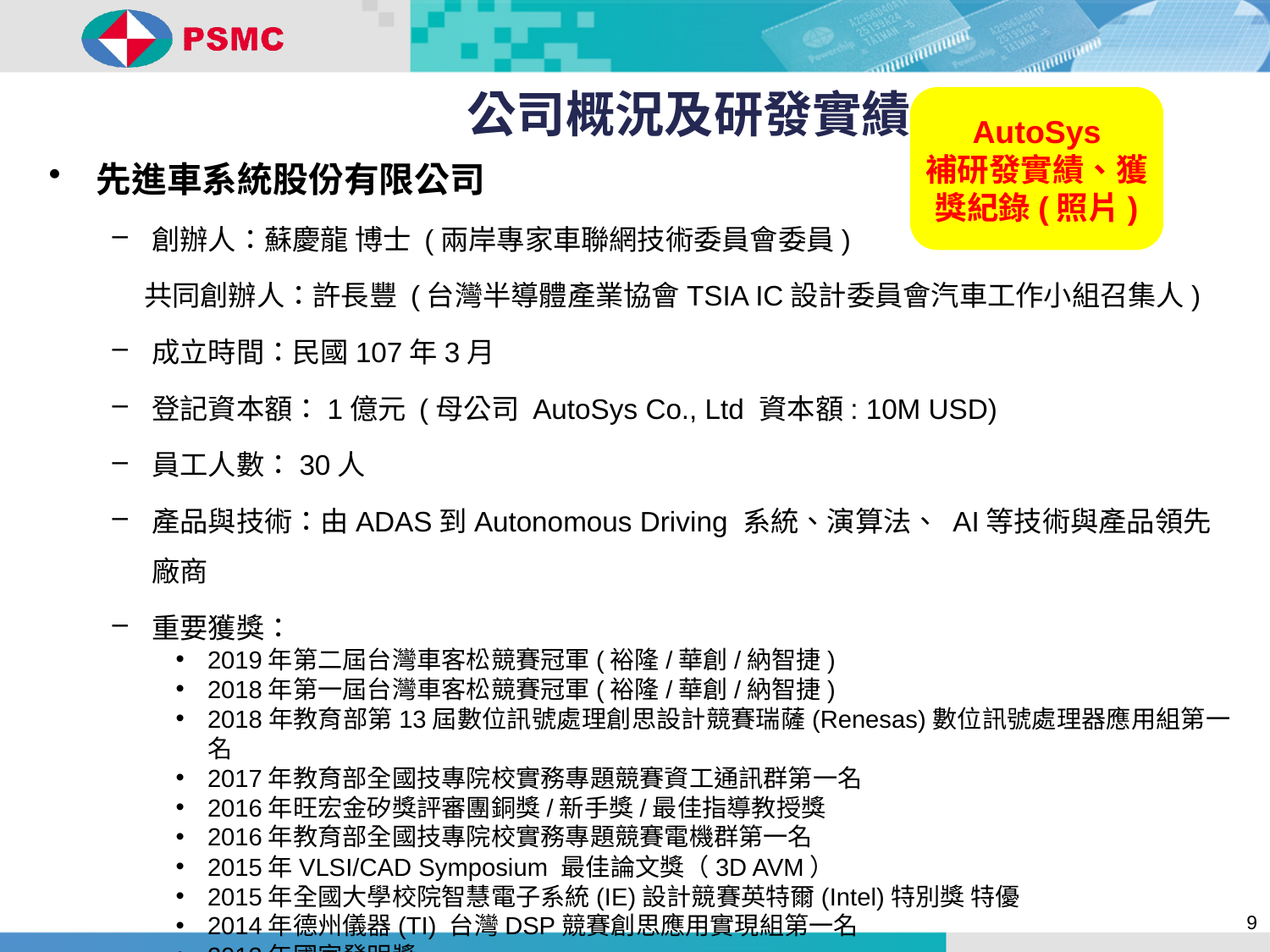

公司概況及研發實績
AutoSys
補研發實績、獲獎紀錄(照片)
先進車系統股份有限公司
創辦人：蘇慶龍 博士 (兩岸專家車聯網技術委員會委員)
    共同創辦人：許長豐 (台灣半導體產業協會TSIA IC設計委員會汽車工作小組召集人)
成立時間：民國107年3月
登記資本額：1億元 (母公司 AutoSys Co., Ltd 資本額: 10M USD)
員工人數：30人
產品與技術：由ADAS到Autonomous Driving 系統、演算法、 AI等技術與產品領先廠商
重要獲獎：
2019年第二屆台灣車客松競賽冠軍(裕隆/華創/納智捷)
2018年第一屆台灣車客松競賽冠軍(裕隆/華創/納智捷)
2018年教育部第13屆數位訊號處理創思設計競賽瑞薩(Renesas)數位訊號處理器應用組第一名
2017年教育部全國技專院校實務專題競賽資工通訊群第一名
2016年旺宏金矽獎評審團銅獎/新手獎/最佳指導教授獎
2016年教育部全國技專院校實務專題競賽電機群第一名
2015年VLSI/CAD Symposium 最佳論文獎（3D AVM）
2015年全國大學校院智慧電子系統(IE)設計競賽英特爾(Intel)特別獎 特優
2014年德州儀器(TI) 台灣DSP競賽創思應用實現組第一名
2013年國家發明獎

9